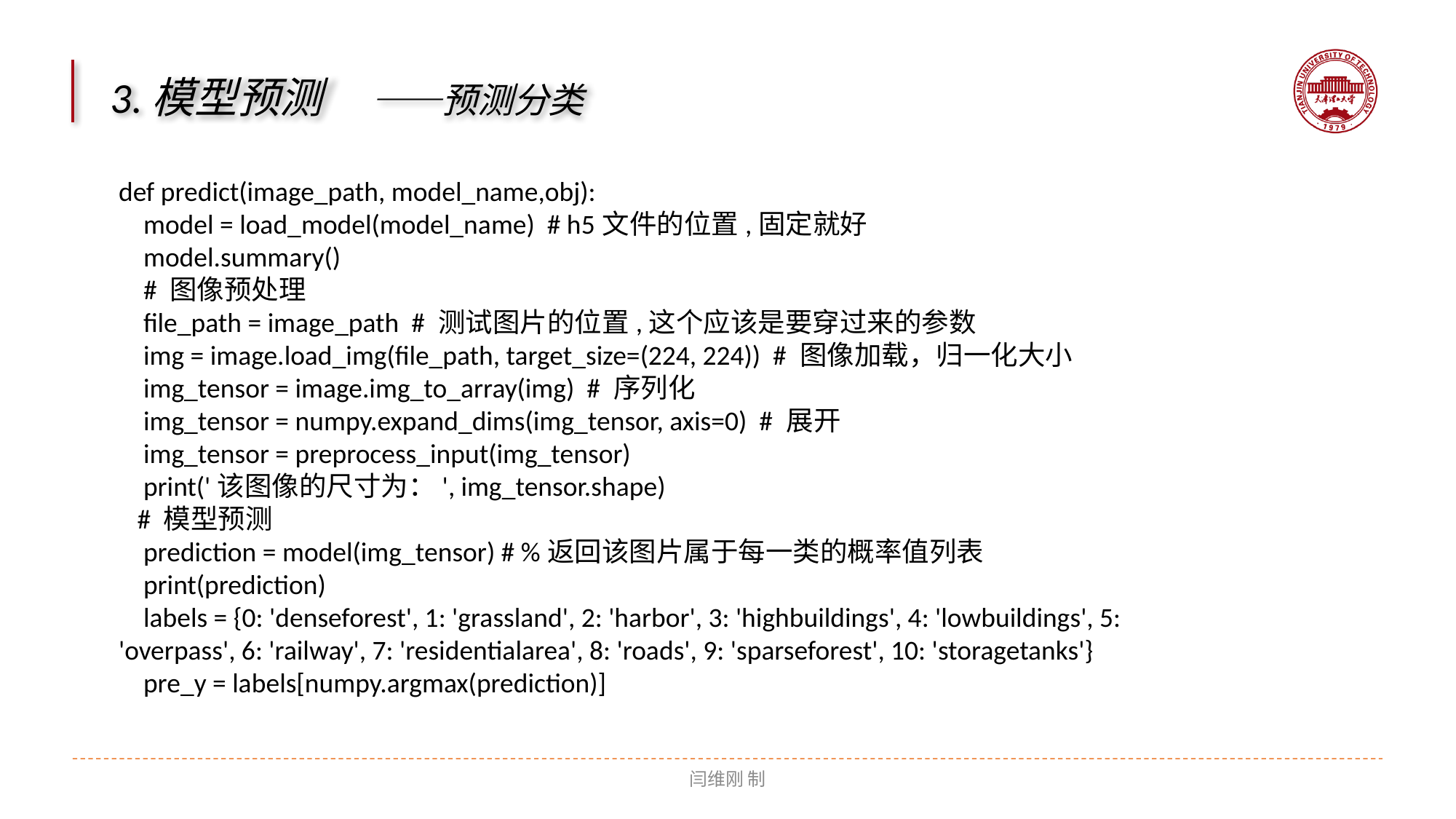

3.模型预测     ——预测分类
def predict(image_path, model_name,obj):
    model = load_model(model_name)  # h5文件的位置,固定就好
    model.summary()
    # 图像预处理
    file_path = image_path  # 测试图片的位置,这个应该是要穿过来的参数
    img = image.load_img(file_path, target_size=(224, 224))  # 图像加载，归一化大小
    img_tensor = image.img_to_array(img)  # 序列化
    img_tensor = numpy.expand_dims(img_tensor, axis=0)  # 展开
    img_tensor = preprocess_input(img_tensor)
    print('该图像的尺寸为：', img_tensor.shape)
   # 模型预测
    prediction = model(img_tensor) # %返回该图片属于每一类的概率值列表
    print(prediction)
    labels = {0: 'denseforest', 1: 'grassland', 2: 'harbor', 3: 'highbuildings', 4: 'lowbuildings', 5: 'overpass', 6: 'railway', 7: 'residentialarea', 8: 'roads', 9: 'sparseforest', 10: 'storagetanks'}
    pre_y = labels[numpy.argmax(prediction)]

闫维刚 制
23